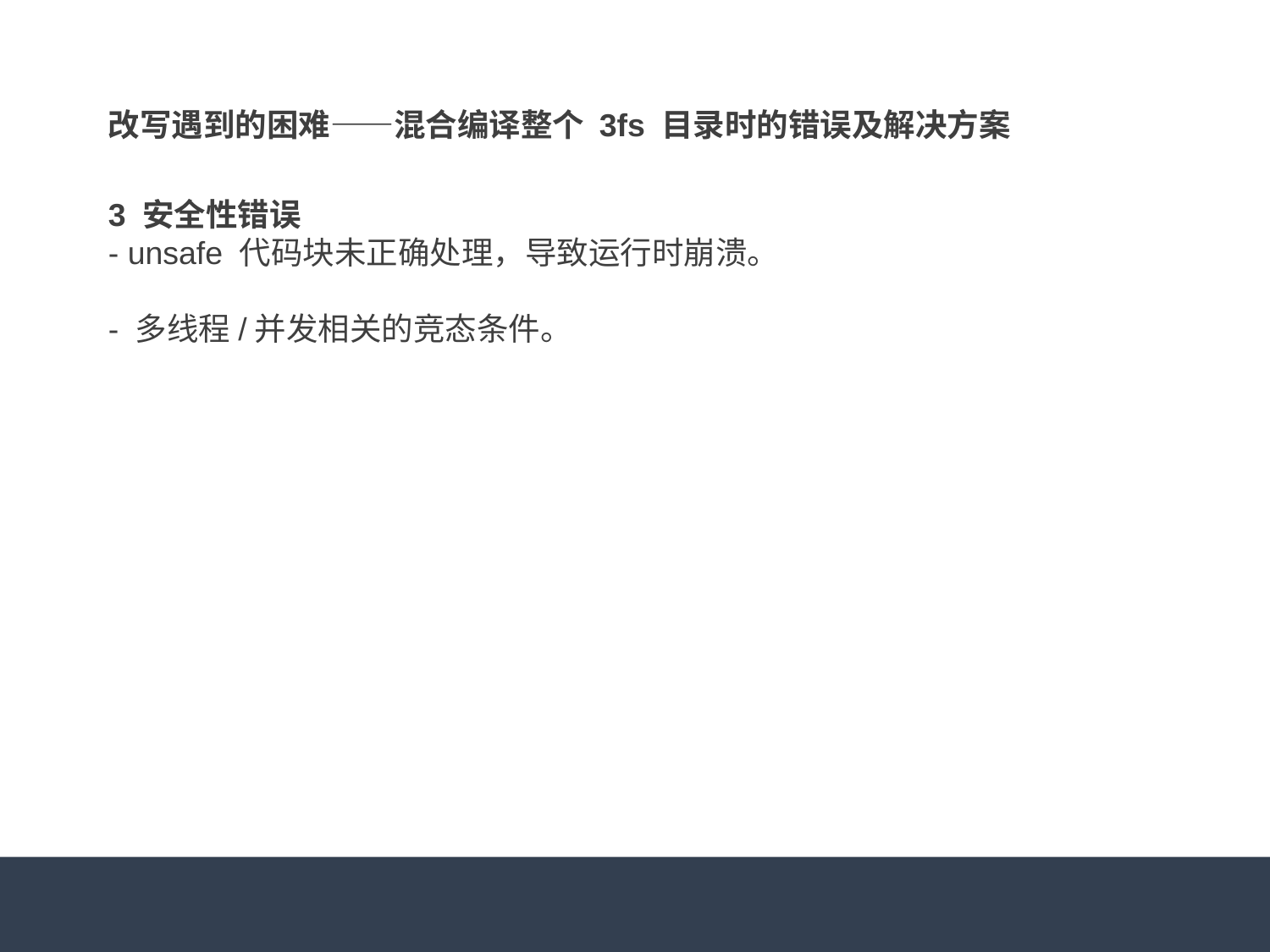

改写遇到的困难——混合编译整个 3fs 目录时的错误及解决方案

3 安全性错误
- unsafe 代码块未正确处理，导致运行时崩溃。
- 多线程/并发相关的竞态条件。
#